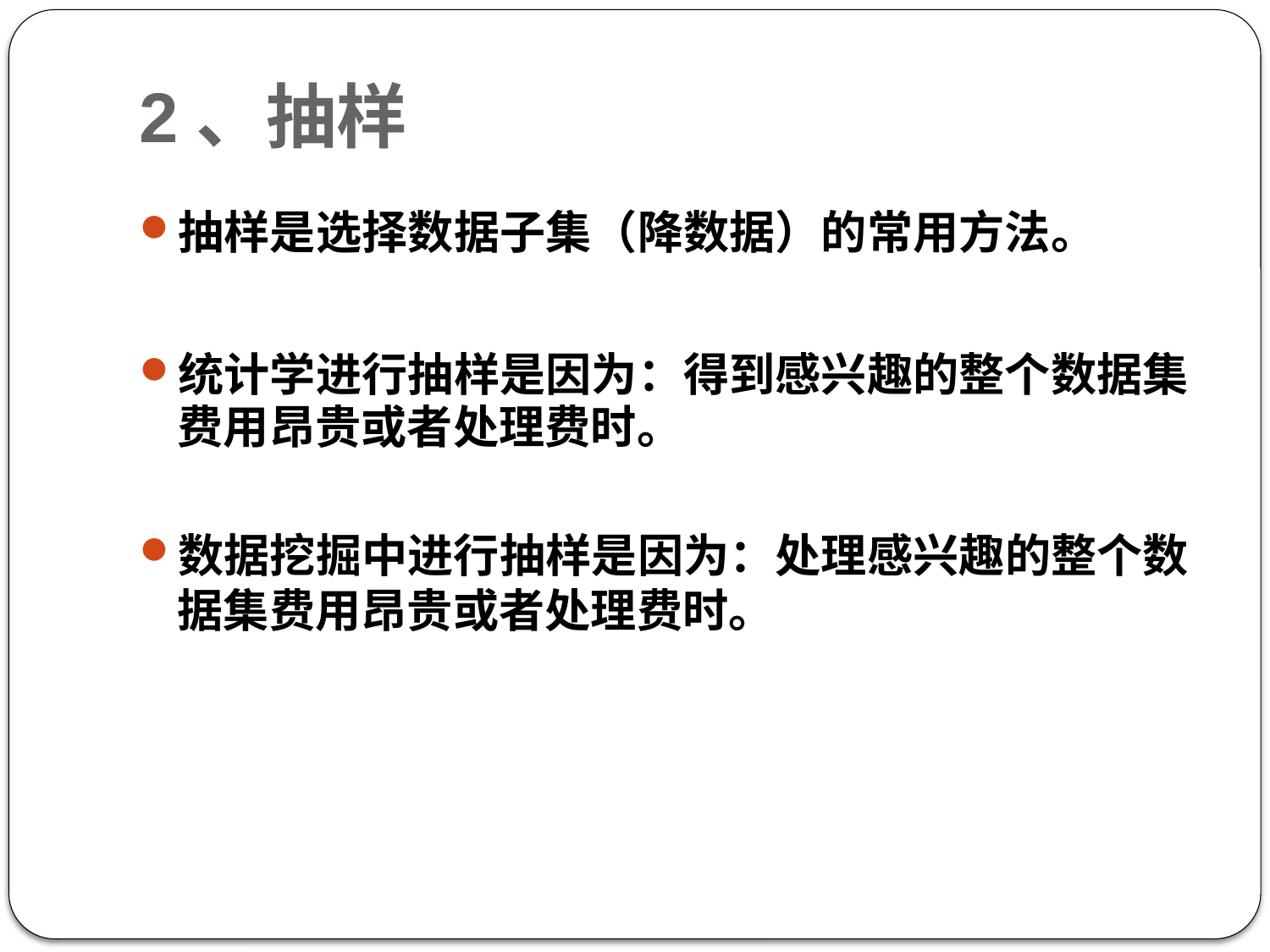

# 2、抽样
抽样是选择数据子集（降数据）的常用方法。

统计学进行抽样是因为：得到感兴趣的整个数据集费用昂贵或者处理费时。

数据挖掘中进行抽样是因为：处理感兴趣的整个数据集费用昂贵或者处理费时。